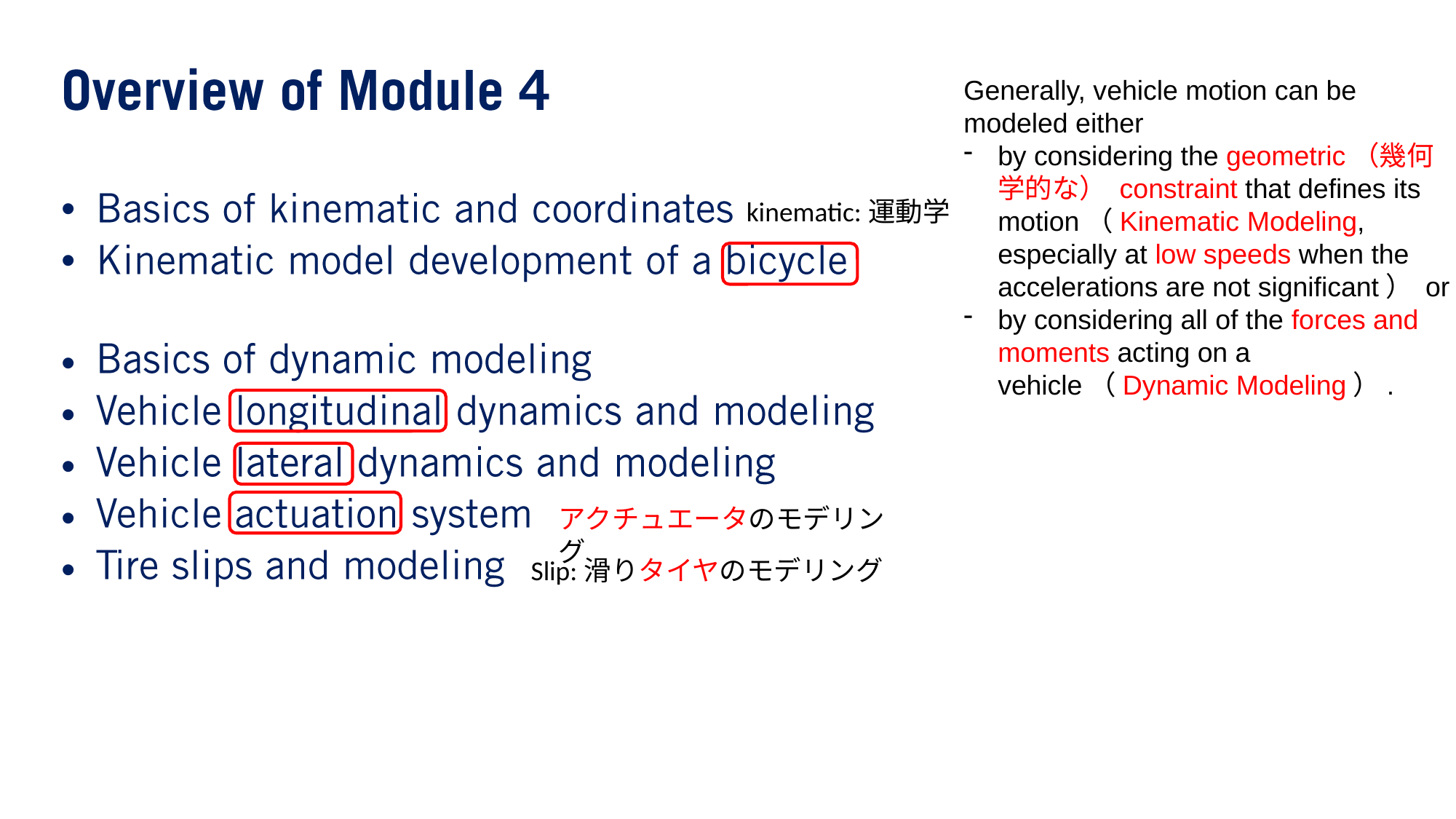

Generally, vehicle motion can be modeled either
by considering the geometric（幾何学的な） constraint that defines its motion（Kinematic Modeling, especially at low speeds when the accelerations are not significant） or
by considering all of the forces and moments acting on a vehicle（Dynamic Modeling）.
•
•

•
•
•
•
•

kinematic:運動学

アクチュエータのモデリング

Slip:滑り
タイヤのモデリング